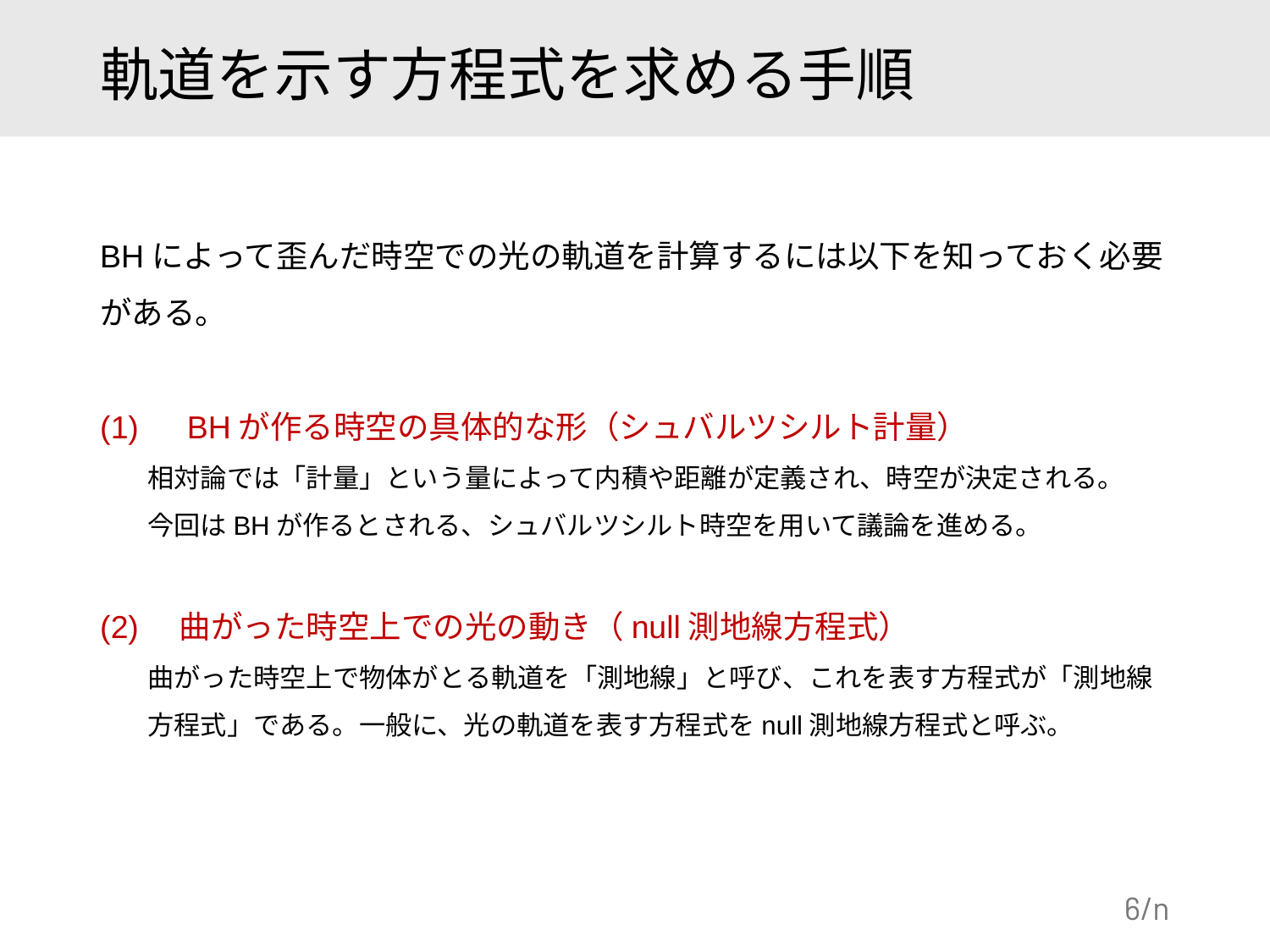

# 軌道を示す方程式を求める手順

BHによって歪んだ時空での光の軌道を計算するには以下を知っておく必要がある。

　BHが作る時空の具体的な形（シュバルツシルト計量）
相対論では「計量」という量によって内積や距離が定義され、時空が決定される。
今回はBHが作るとされる、シュバルツシルト時空を用いて議論を進める。

　曲がった時空上での光の動き（null測地線方程式）
曲がった時空上で物体がとる軌道を「測地線」と呼び、これを表す方程式が「測地線方程式」である。一般に、光の軌道を表す方程式をnull測地線方程式と呼ぶ。
6/n